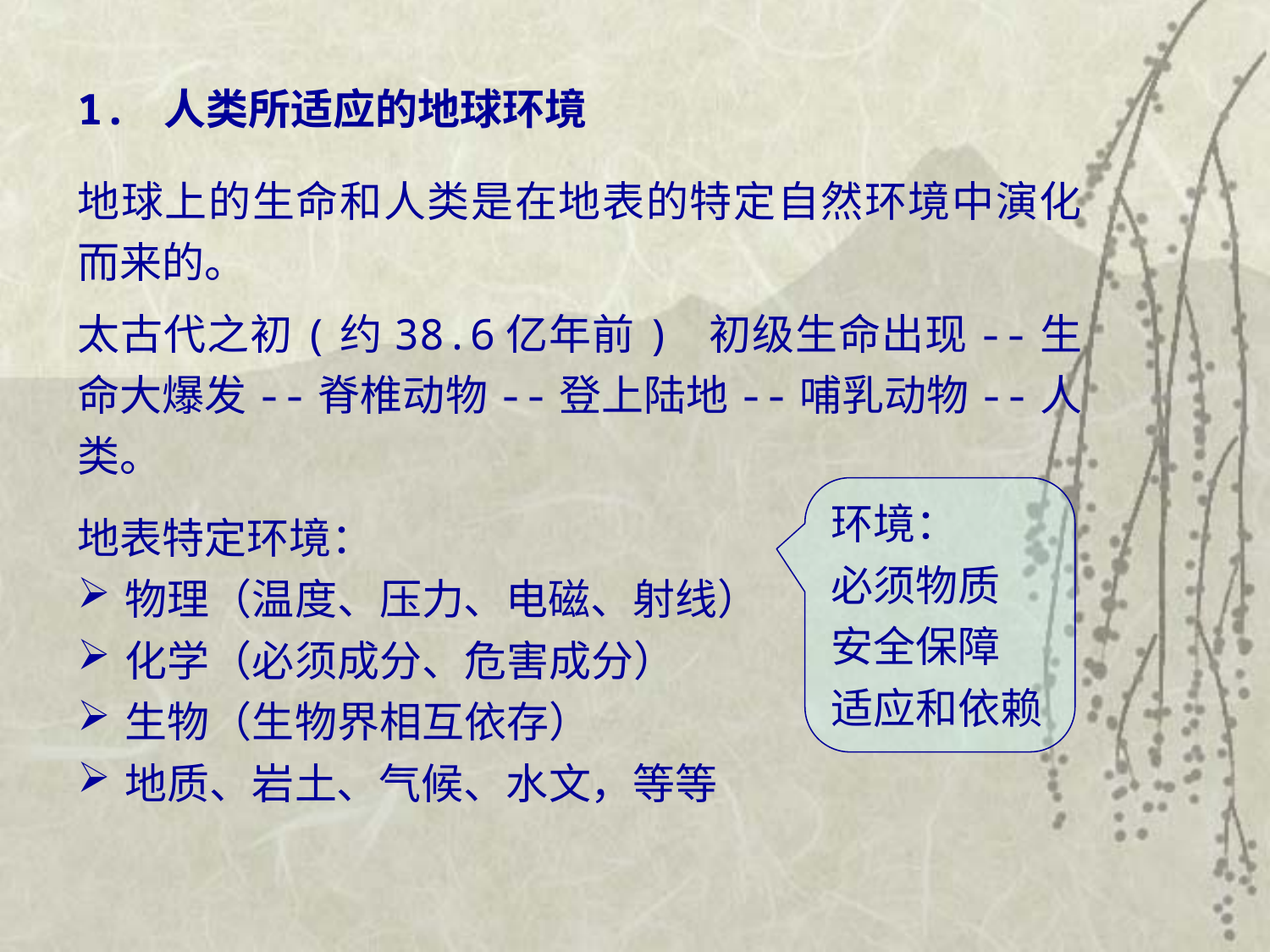

1. 人类所适应的地球环境
地球上的生命和人类是在地表的特定自然环境中演化而来的。
太古代之初(约38.6亿年前) 初级生命出现--生命大爆发--脊椎动物--登上陆地--哺乳动物--人类。
地表特定环境：
物理（温度、压力、电磁、射线）
化学（必须成分、危害成分）
生物（生物界相互依存）
地质、岩土、气候、水文，等等
环境：
必须物质
安全保障
适应和依赖